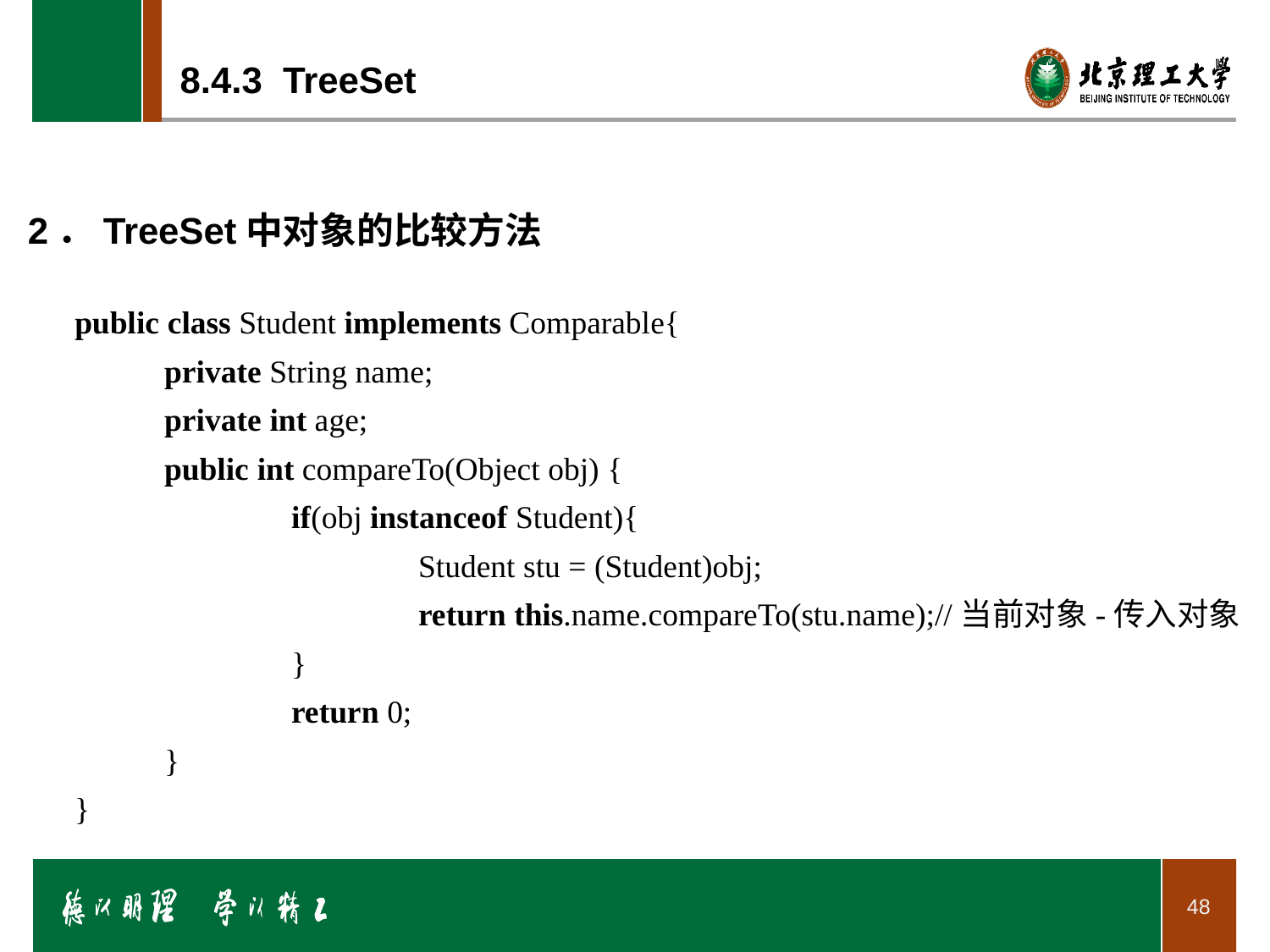

# 8.4.3  TreeSet
2．TreeSet中对象的比较方法

public class Student implements Comparable{
	private String name;
	private int age;
	public int compareTo(Object obj) {
		if(obj instanceof Student){
			Student stu = (Student)obj;
			return this.name.compareTo(stu.name);//当前对象-传入对象
		}
		return 0;
	}
}